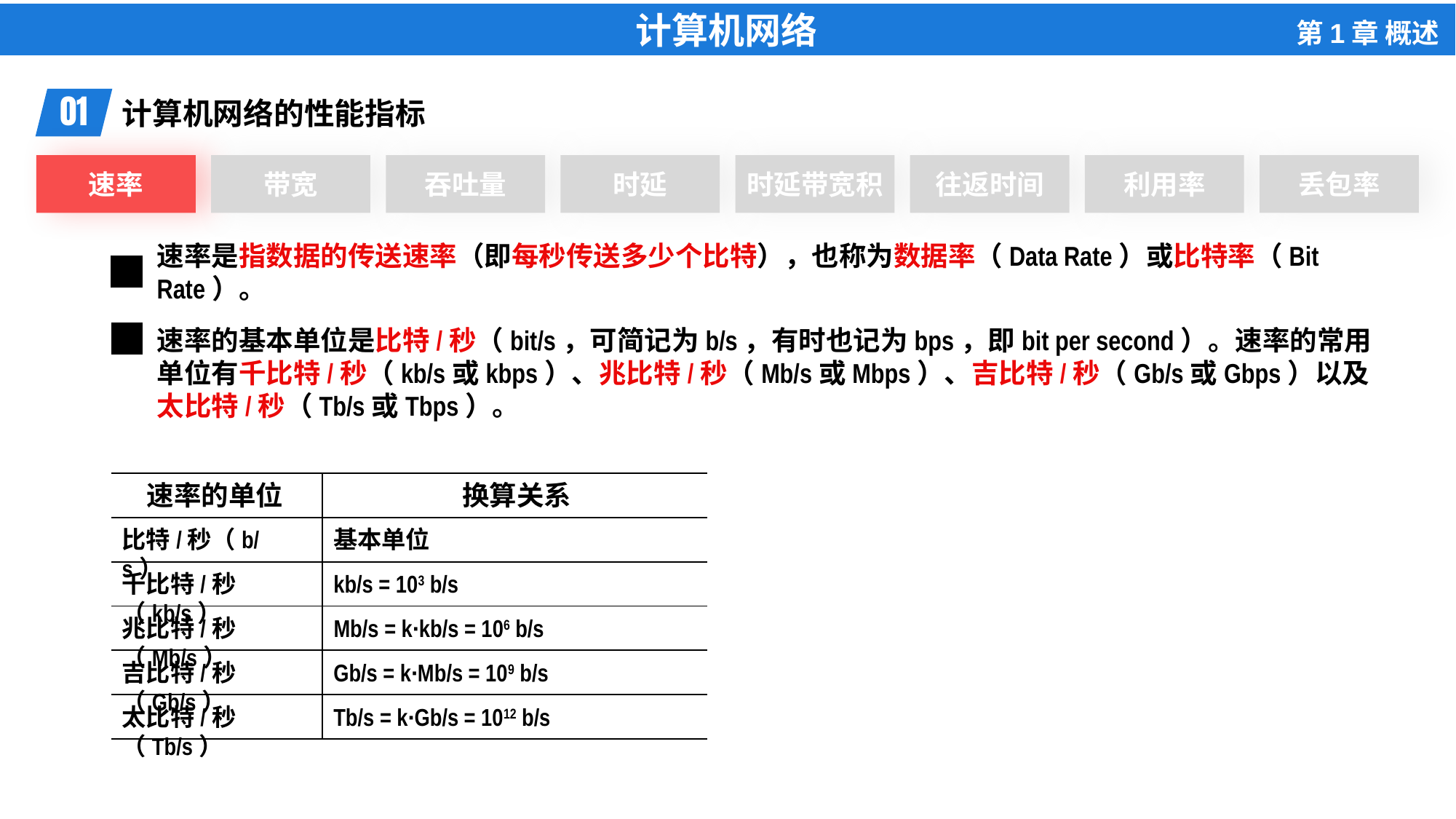

01
计算机网络的性能指标
速率
带宽
吞吐量
时延
时延带宽积
往返时间
利用率
丢包率
速率是指数据的传送速率（即每秒传送多少个比特），也称为数据率（Data Rate）或比特率（Bit Rate）。

速率的基本单位是比特/秒（bit/s，可简记为b/s，有时也记为bps，即bit per second）。速率的常用单位有千比特/秒（kb/s或kbps）、兆比特/秒（Mb/s或Mbps）、吉比特/秒（Gb/s或Gbps）以及太比特/秒（Tb/s或Tbps）。

换算关系
|  |  |
| --- | --- |
|  |  |
|  |  |
|  |  |
|  |  |
|  |  |
速率的单位
比特/秒（b/s）
基本单位
千比特/秒（kb/s）
kb/s = 103 b/s
兆比特/秒（Mb/s）
Mb/s = k·kb/s = 106 b/s
吉比特/秒（Gb/s）
Gb/s = k·Mb/s = 109 b/s
太比特/秒（Tb/s）
Tb/s = k·Gb/s = 1012 b/s